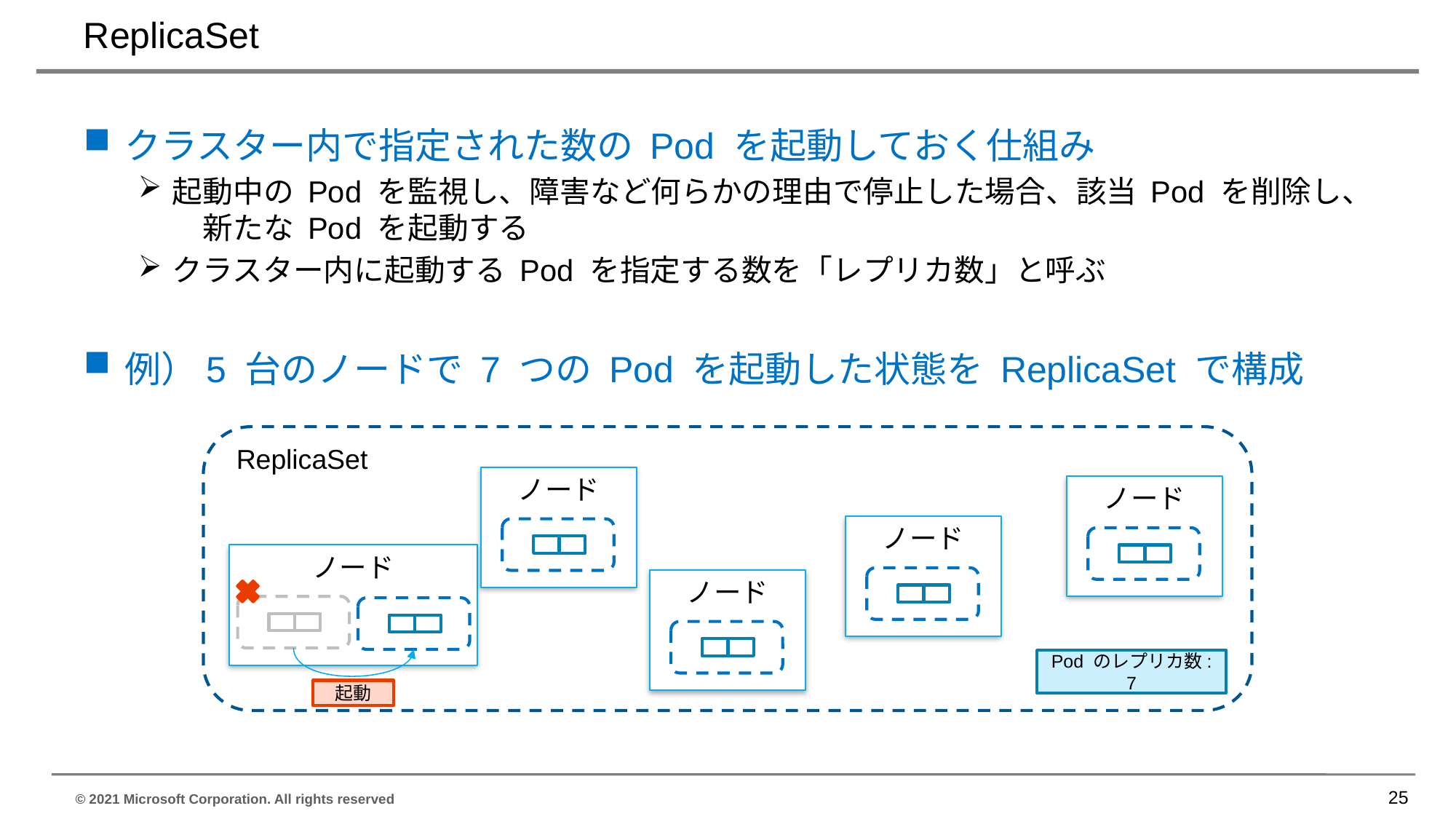

# ReplicaSet
クラスター内で指定された数の Pod を起動しておく仕組み
起動中の Pod を監視し、障害など何らかの理由で停止した場合、該当 Pod を削除し、　新たな Pod を起動する
クラスター内に起動する Pod を指定する数を「レプリカ数」と呼ぶ

例）5 台のノードで 7 つの Pod を起動した状態を ReplicaSet で構成

ReplicaSet
ノード
ノード
ノード

ノード

ノード

Pod のレプリカ数: 7
起動
25